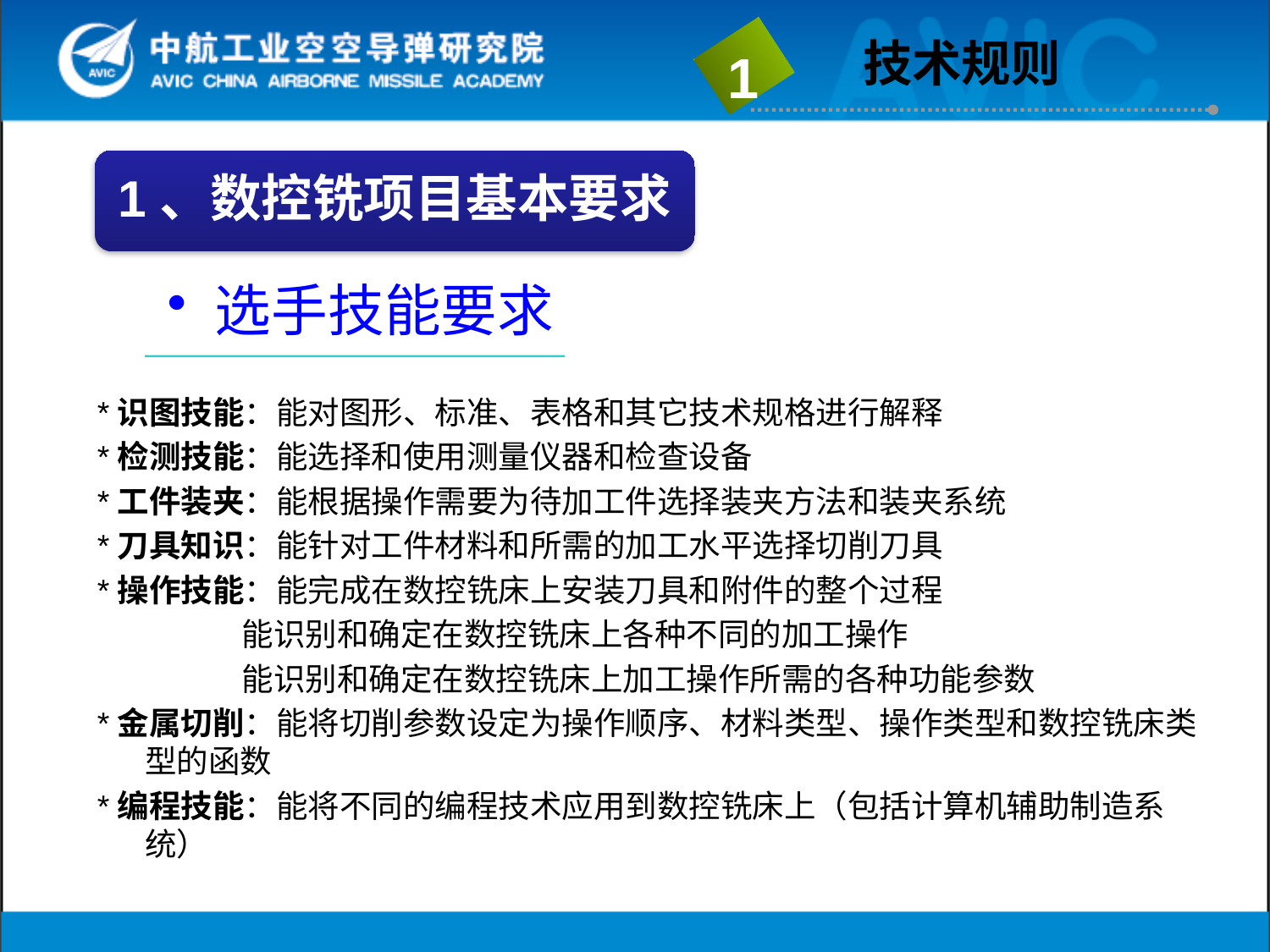

技术规则

1

1、数控铣项目基本要求
选手技能要求

*识图技能：能对图形、标准、表格和其它技术规格进行解释
*检测技能：能选择和使用测量仪器和检查设备
*工件装夹：能根据操作需要为待加工件选择装夹方法和装夹系统
*刀具知识：能针对工件材料和所需的加工水平选择切削刀具
*操作技能：能完成在数控铣床上安装刀具和附件的整个过程
                   能识别和确定在数控铣床上各种不同的加工操作
                   能识别和确定在数控铣床上加工操作所需的各种功能参数
*金属切削：能将切削参数设定为操作顺序、材料类型、操作类型和数控铣床类型的函数
*编程技能：能将不同的编程技术应用到数控铣床上（包括计算机辅助制造系统）